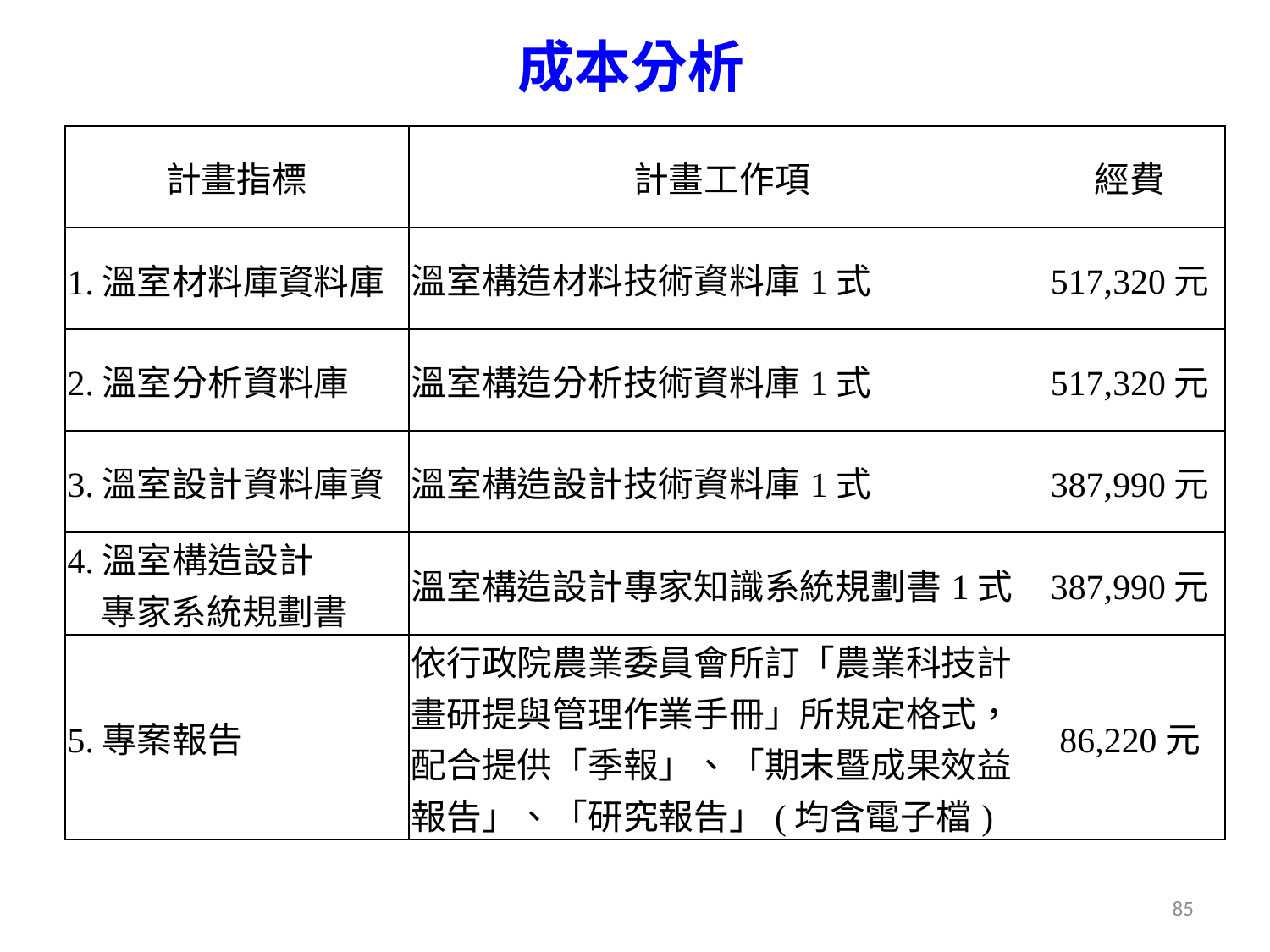

成本分析
| 計畫指標 | 計畫工作項 | 經費 |
| --- | --- | --- |
| 1.溫室材料庫資料庫 | 溫室構造材料技術資料庫1式 | 517,320元 |
| 2.溫室分析資料庫 | 溫室構造分析技術資料庫1式 | 517,320元 |
| 3.溫室設計資料庫資 | 溫室構造設計技術資料庫1式 | 387,990元 |
| 4.溫室構造設計 專家系統規劃書 | 溫室構造設計專家知識系統規劃書1式 | 387,990元 |
| 5.專案報告 | 依行政院農業委員會所訂「農業科技計畫研提與管理作業手冊」所規定格式， 配合提供「季報」、「期末暨成果效益報告」、「研究報告」(均含電子檔) | 86,220元 |
85